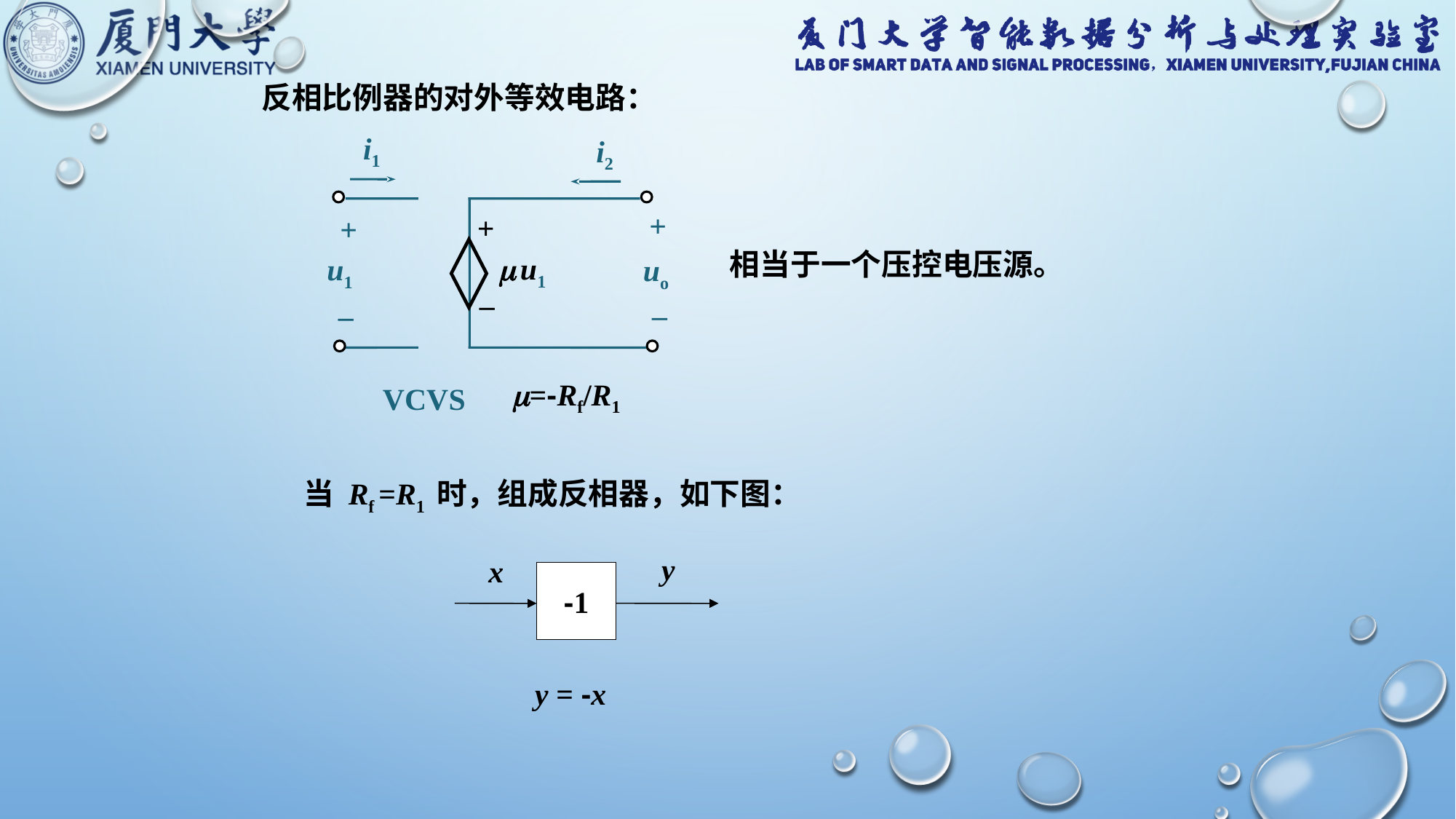

反相比例器的对外等效电路：
i1
i2

+
+
+

μ u1
u1
uo
_
_
_

μ=-Rf/R1
VCVS
相当于一个压控电压源。
当 Rf =R1 时，组成反相器，如下图：
y
x
-1

y = -x